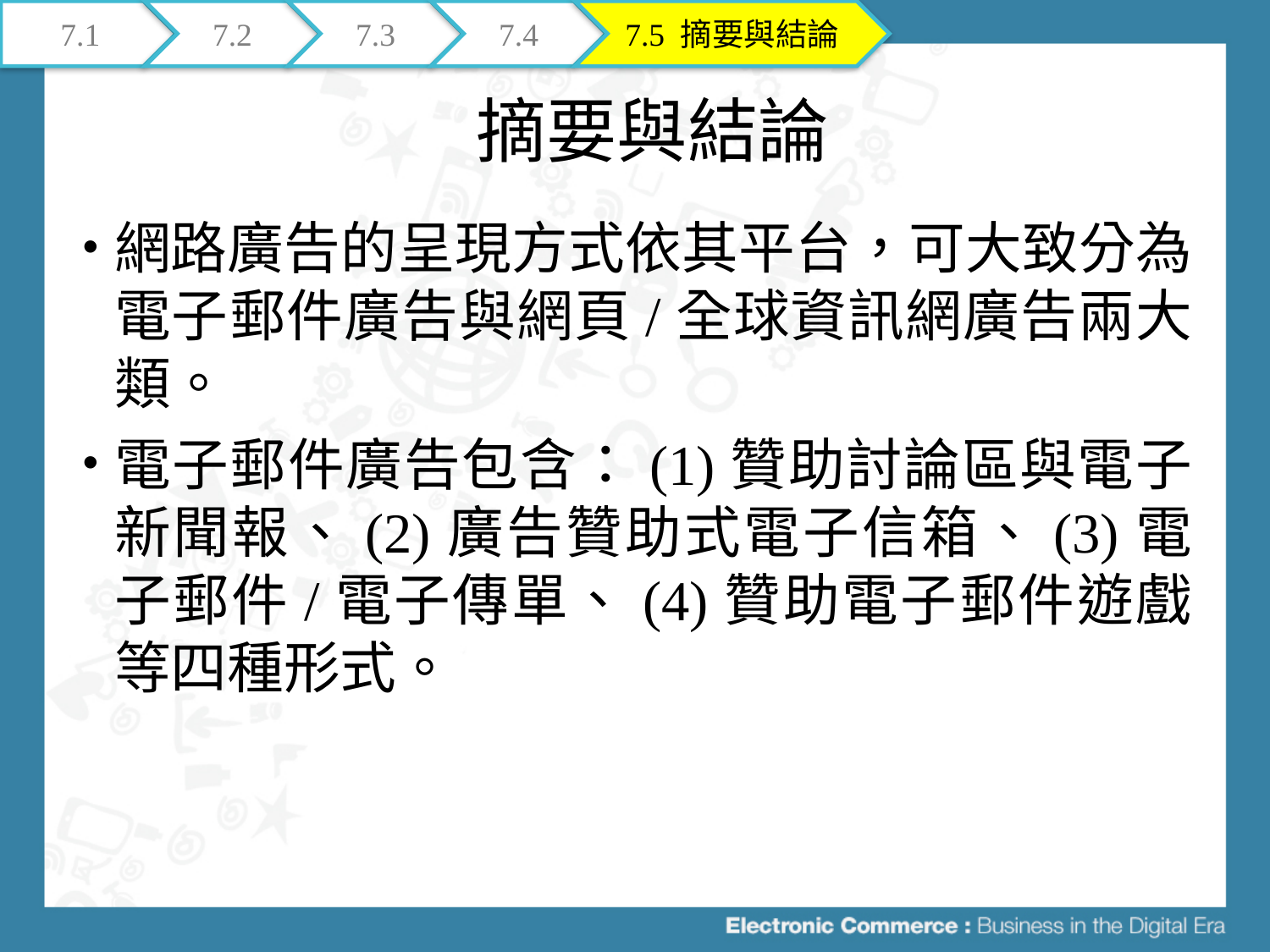

7.1
7.2
7.3
7.4
7.5 摘要與結論
# 摘要與結論
網路廣告的呈現方式依其平台，可大致分為電子郵件廣告與網頁/全球資訊網廣告兩大類。
電子郵件廣告包含：(1)贊助討論區與電子新聞報、(2)廣告贊助式電子信箱、(3)電子郵件/電子傳單、(4)贊助電子郵件遊戲等四種形式。